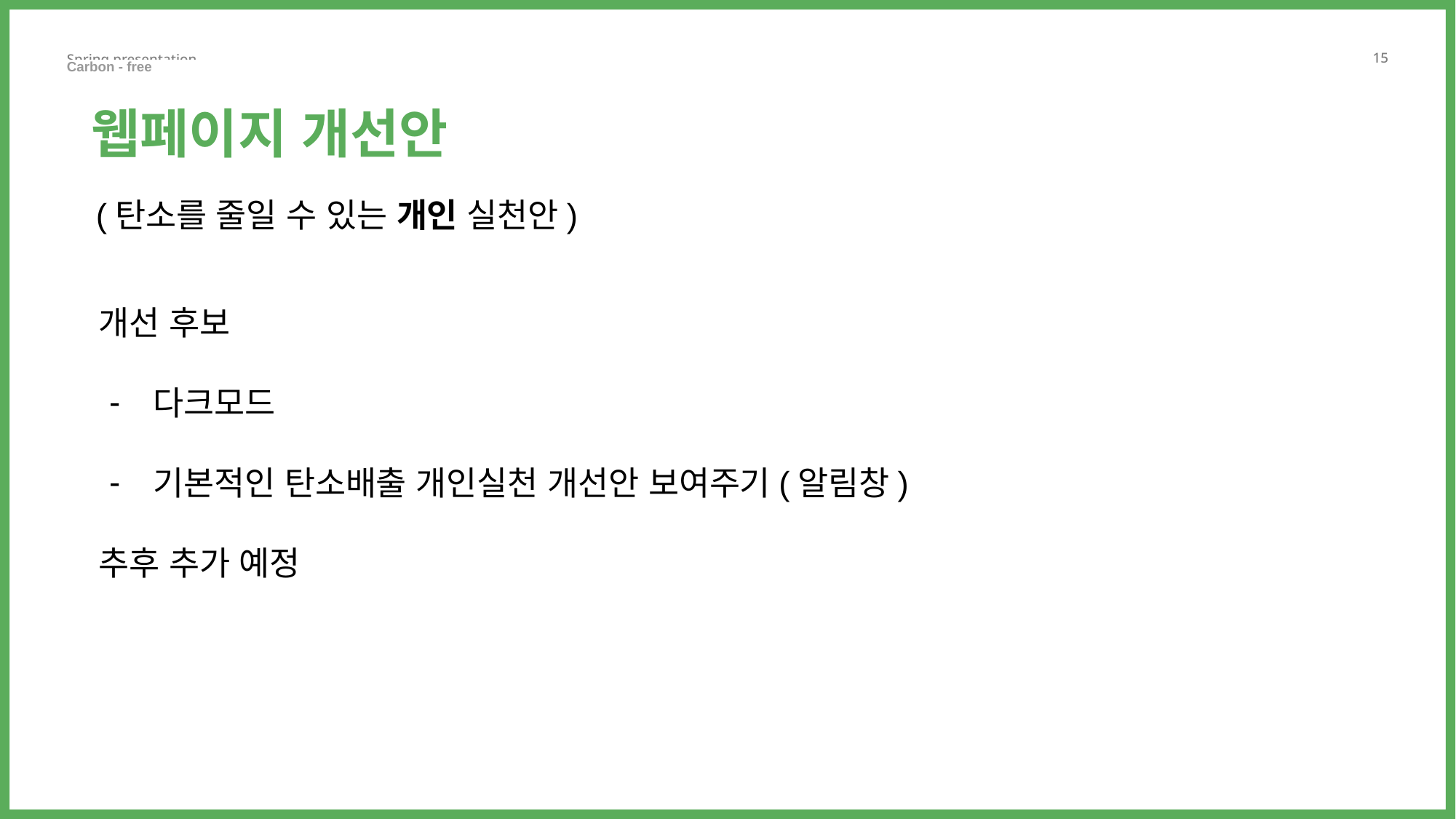

Carbon - free             ㅤ ㅤ

웹페이지 개선안
(탄소를 줄일 수 있는 개인 실천안)
개선 후보

다크모드

기본적인 탄소배출 개인실천 개선안 보여주기(알림창)

추후 추가 예정